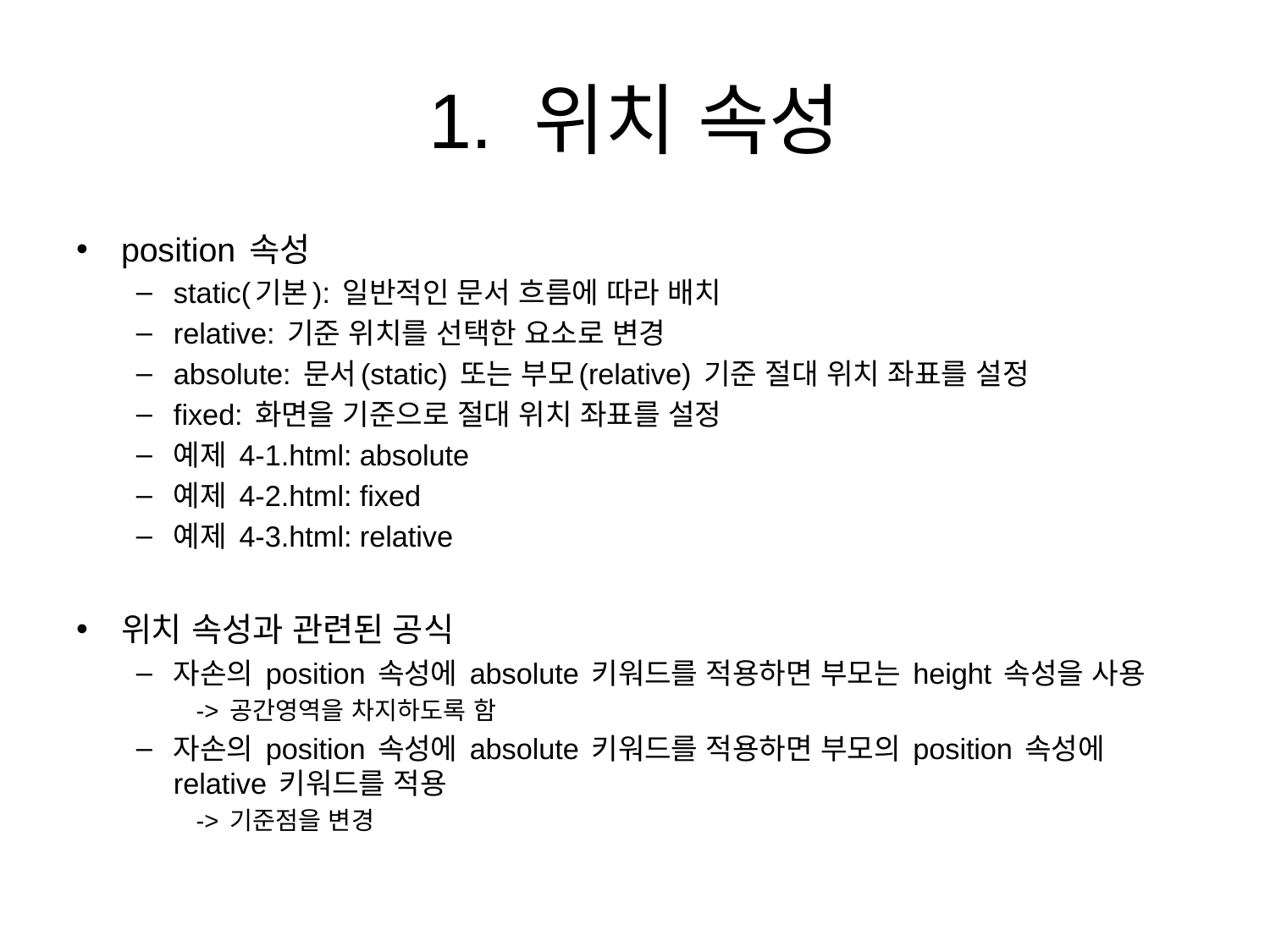

# 1. 위치 속성
position 속성
static(기본): 일반적인 문서 흐름에 따라 배치
relative: 기준 위치를 선택한 요소로 변경
absolute: 문서(static) 또는 부모(relative) 기준 절대 위치 좌표를 설정
fixed: 화면을 기준으로 절대 위치 좌표를 설정
예제 4-1.html: absolute
예제 4-2.html: fixed
예제 4-3.html: relative

위치 속성과 관련된 공식
자손의 position 속성에 absolute 키워드를 적용하면 부모는 height 속성을 사용
-> 공간영역을 차지하도록 함
자손의 position 속성에 absolute 키워드를 적용하면 부모의 position 속성에 relative 키워드를 적용
-> 기준점을 변경